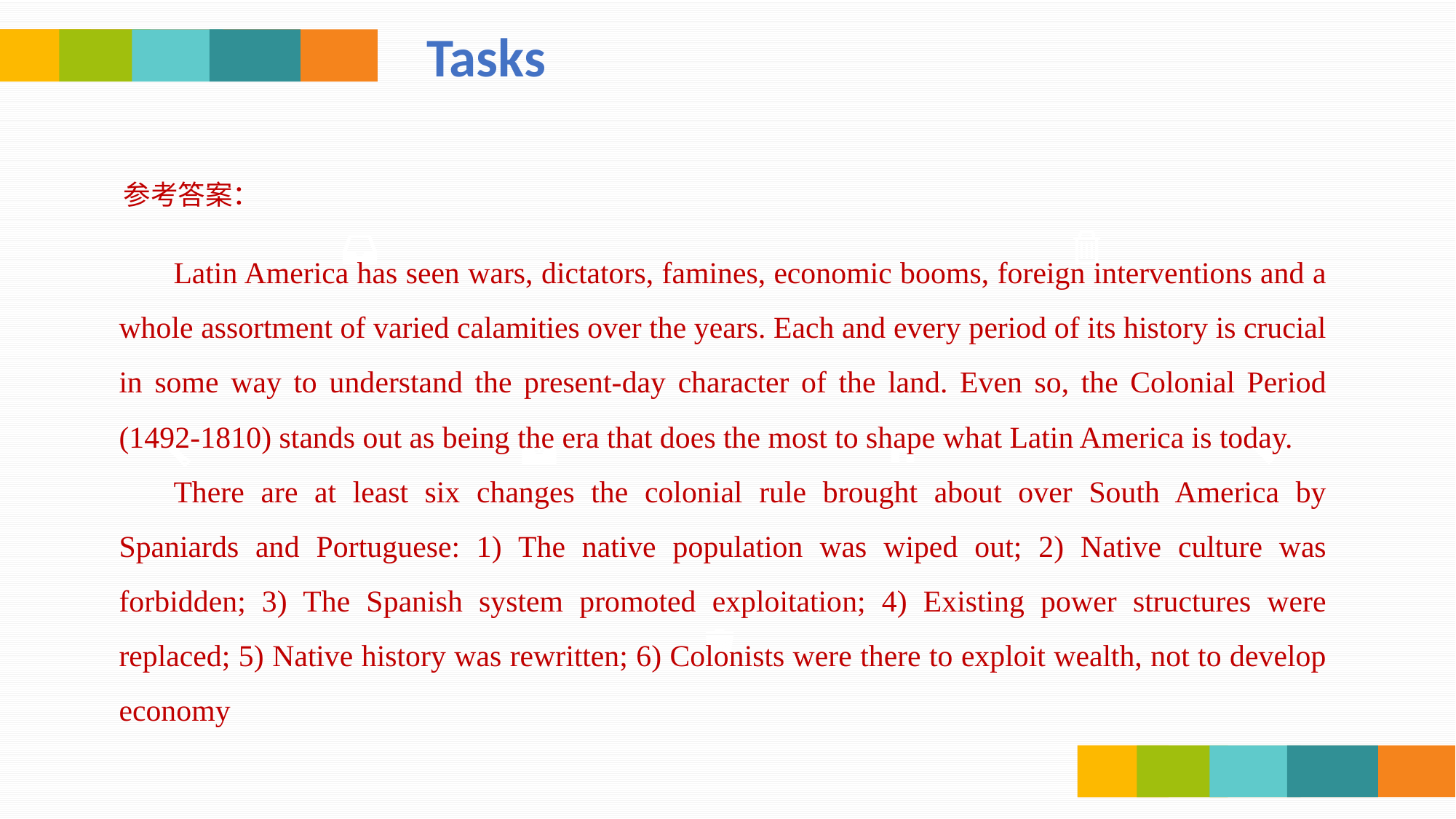

Tasks

参考答案：
Latin America has seen wars, dictators, famines, economic booms, foreign interventions and a whole assortment of varied calamities over the years. Each and every period of its history is crucial in some way to understand the present-day character of the land. Even so, the Colonial Period (1492-1810) stands out as being the era that does the most to shape what Latin America is today.
There are at least six changes the colonial rule brought about over South America by Spaniards and Portuguese: 1) The native population was wiped out; 2) Native culture was forbidden; 3) The Spanish system promoted exploitation; 4) Existing power structures were replaced; 5) Native history was rewritten; 6) Colonists were there to exploit wealth, not to develop economy